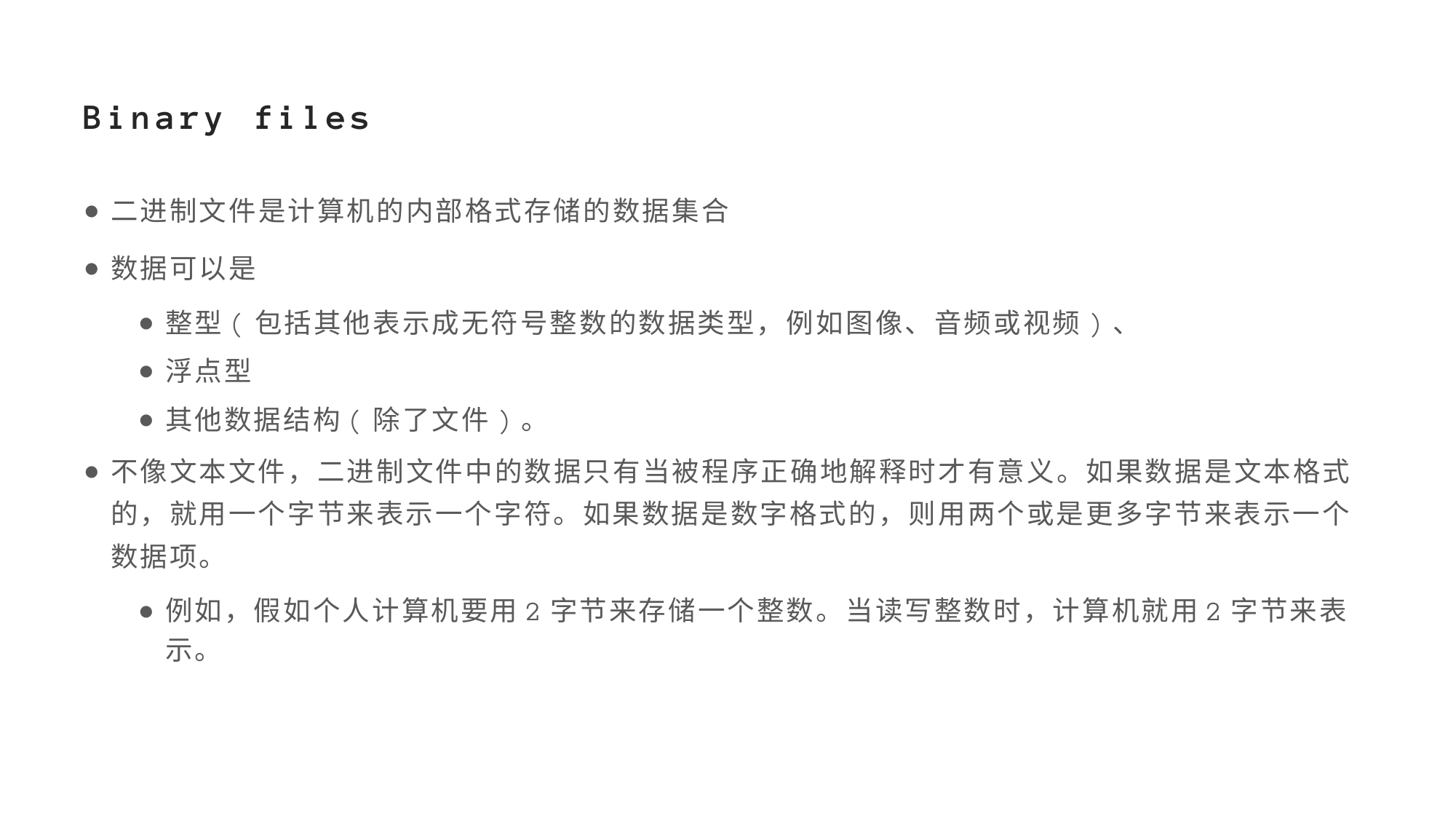

# Binary files
二进制文件是计算机的内部格式存储的数据集合
数据可以是
整型(包括其他表示成无符号整数的数据类型，例如图像、音频或视频)、
浮点型
其他数据结构(除了文件)。
不像文本文件，二进制文件中的数据只有当被程序正确地解释时才有意义。如果数据是文本格式的，就用一个字节来表示一个字符。如果数据是数字格式的，则用两个或是更多字节来表示一个数据项。
例如，假如个人计算机要用2字节来存储一个整数。当读写整数时，计算机就用2字节来表示。